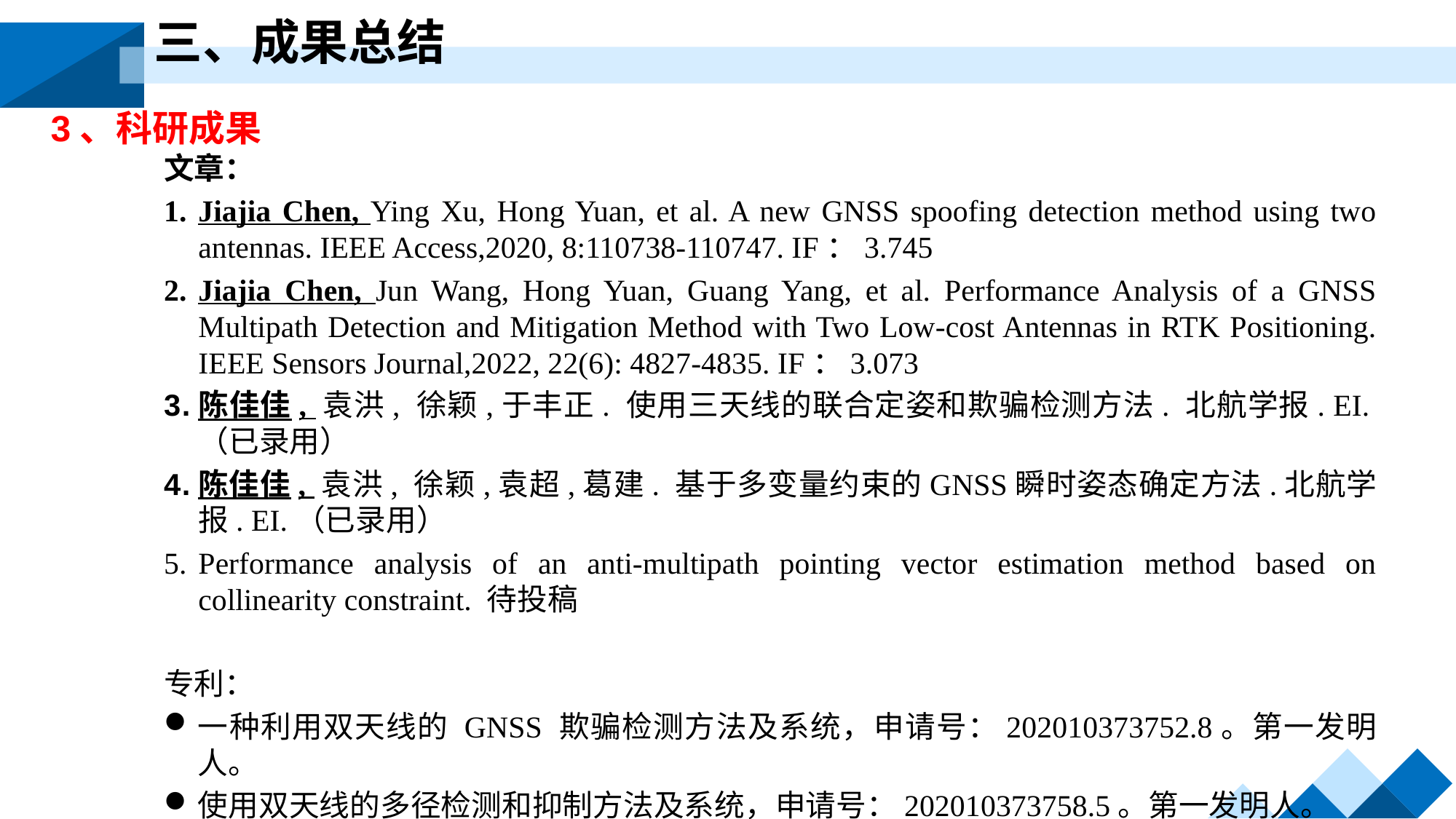

三、成果总结
3、科研成果
文章：
Jiajia Chen, Ying Xu, Hong Yuan, et al. A new GNSS spoofing detection method using two antennas. IEEE Access,2020, 8:110738-110747. IF：3.745
Jiajia Chen, Jun Wang, Hong Yuan, Guang Yang, et al. Performance Analysis of a GNSS Multipath Detection and Mitigation Method with Two Low-cost Antennas in RTK Positioning. IEEE Sensors Journal,2022, 22(6): 4827-4835. IF：3.073
陈佳佳, 袁洪, 徐颖,于丰正. 使用三天线的联合定姿和欺骗检测方法. 北航学报. EI.（已录用）
陈佳佳, 袁洪, 徐颖,袁超,葛建. 基于多变量约束的GNSS瞬时姿态确定方法.北航学报. EI.（已录用）
Performance analysis of an anti-multipath pointing vector estimation method based on collinearity constraint. 待投稿

专利：
一种利用双天线的 GNSS 欺骗检测方法及系统，申请号：202010373752.8。第一发明人。
使用双天线的多径检测和抑制方法及系统，申请号：202010373758.5。第一发明人。